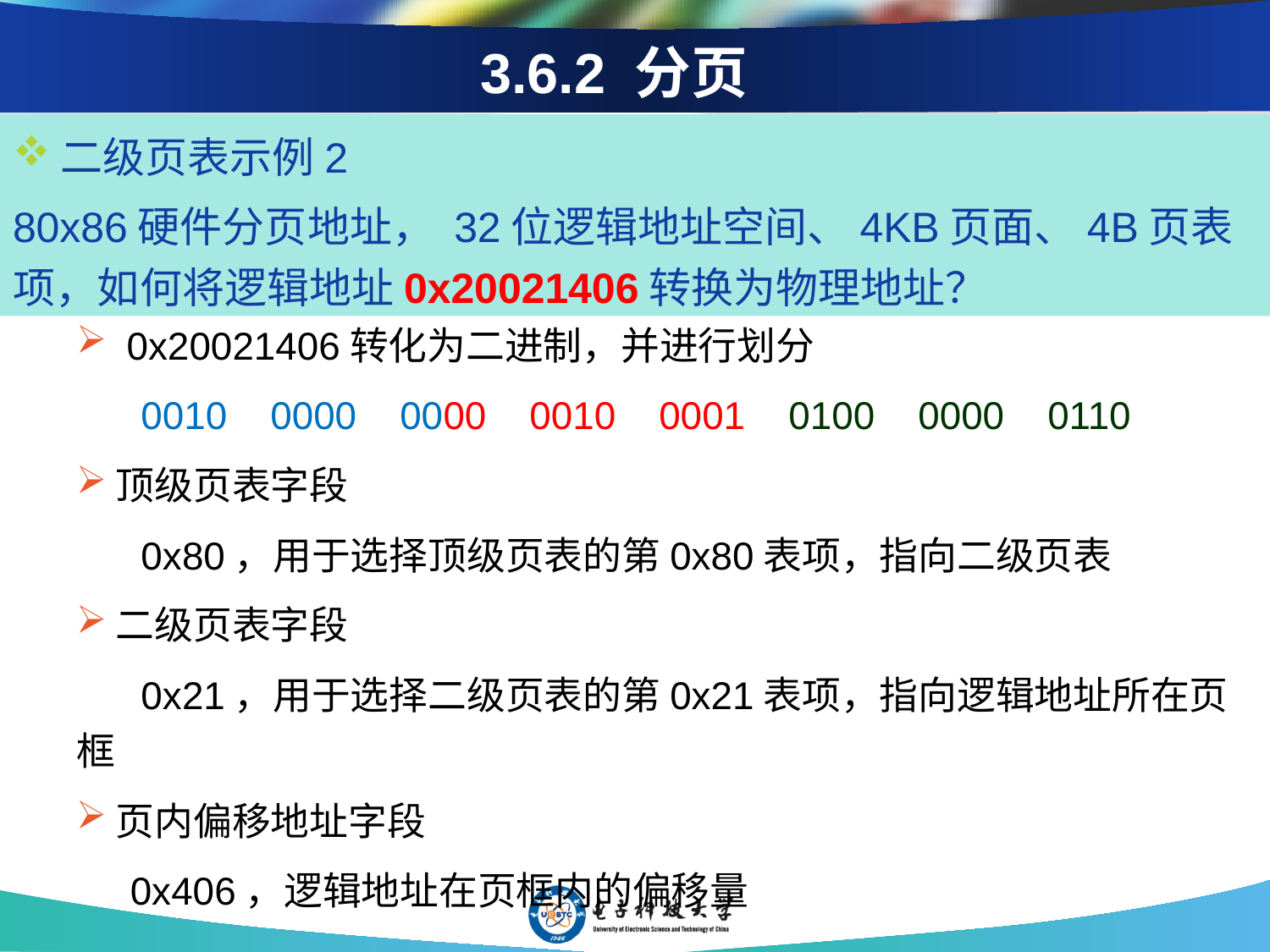

# 3.6.2 分页
二级页表示例2
80x86硬件分页地址， 32位逻辑地址空间、4KB页面、4B页表项，如何将逻辑地址0x20021406转换为物理地址？
 0x20021406转化为二进制，并进行划分
      0010    0000    0000    0010    0001    0100    0000    0110
顶级页表字段
      0x80，用于选择顶级页表的第0x80表项，指向二级页表
二级页表字段
      0x21，用于选择二级页表的第0x21表项，指向逻辑地址所在页框
页内偏移地址字段
     0x406，逻辑地址在页框内的偏移量